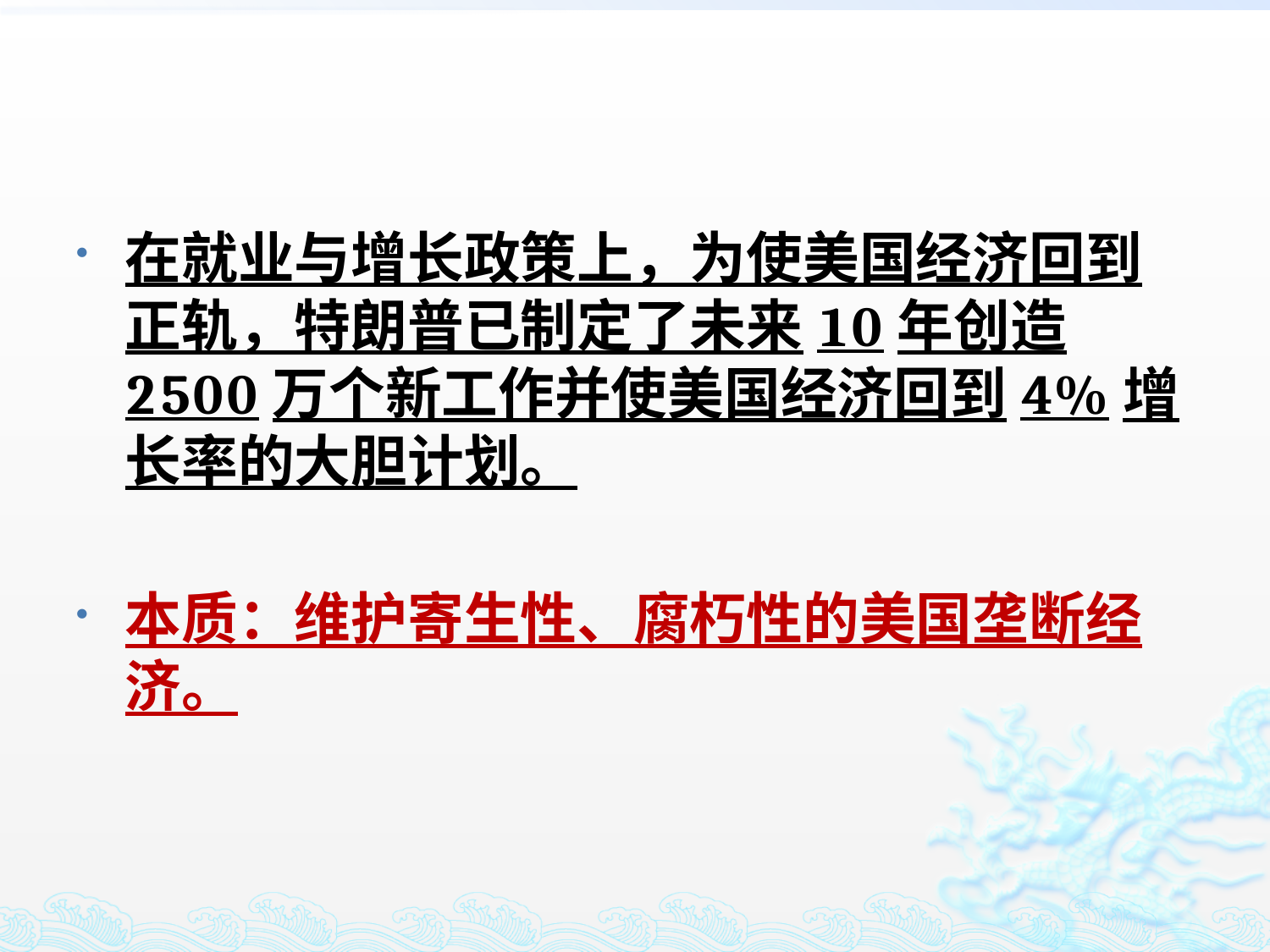

在就业与增长政策上，为使美国经济回到正轨，特朗普已制定了未来10年创造2500万个新工作并使美国经济回到4%增长率的大胆计划。

本质：维护寄生性、腐朽性的美国垄断经济。